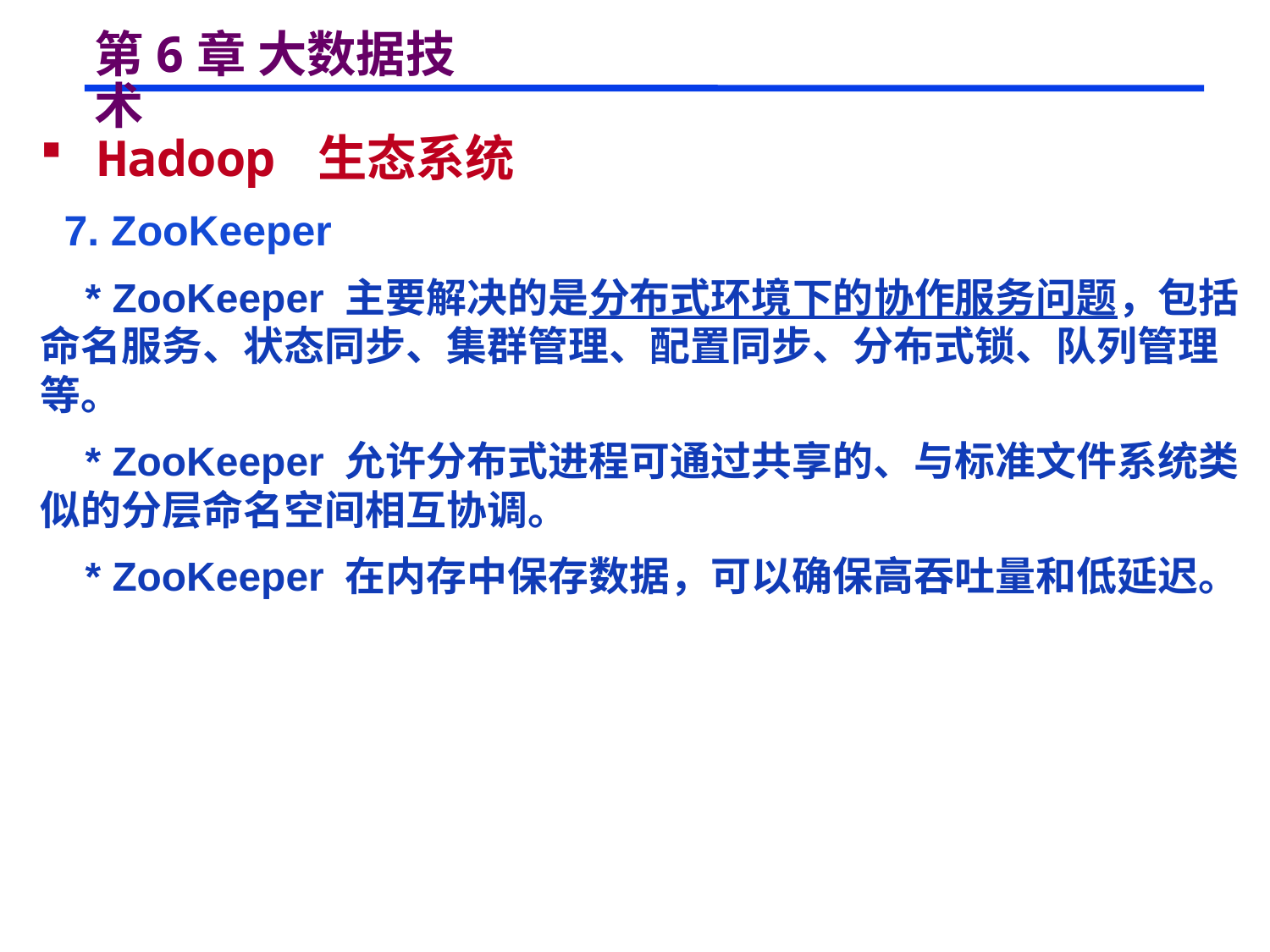

# 第6章 大数据技术
 Hadoop 生态系统
  7. ZooKeeper
    * ZooKeeper 主要解决的是分布式环境下的协作服务问题，包括命名服务、状态同步、集群管理、配置同步、分布式锁、队列管理等。
    * ZooKeeper 允许分布式进程可通过共享的、与标准文件系统类似的分层命名空间相互协调。
    * ZooKeeper 在内存中保存数据，可以确保高吞吐量和低延迟。